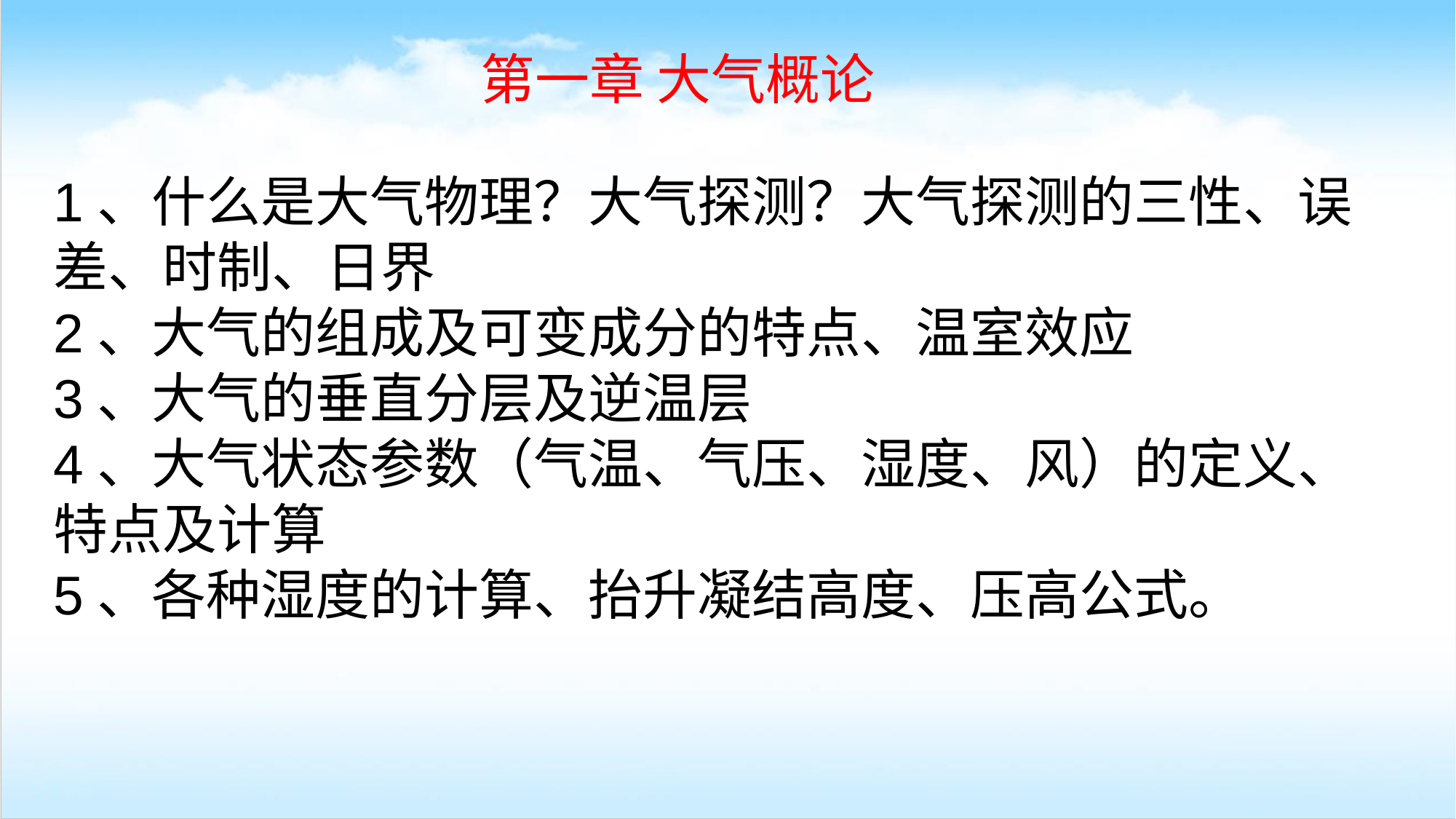

第一章 大气概论
1、什么是大气物理？大气探测？大气探测的三性、误差、时制、日界
2、大气的组成及可变成分的特点、温室效应
3、大气的垂直分层及逆温层
4、大气状态参数（气温、气压、湿度、风）的定义、特点及计算
5、各种湿度的计算、抬升凝结高度、压高公式。